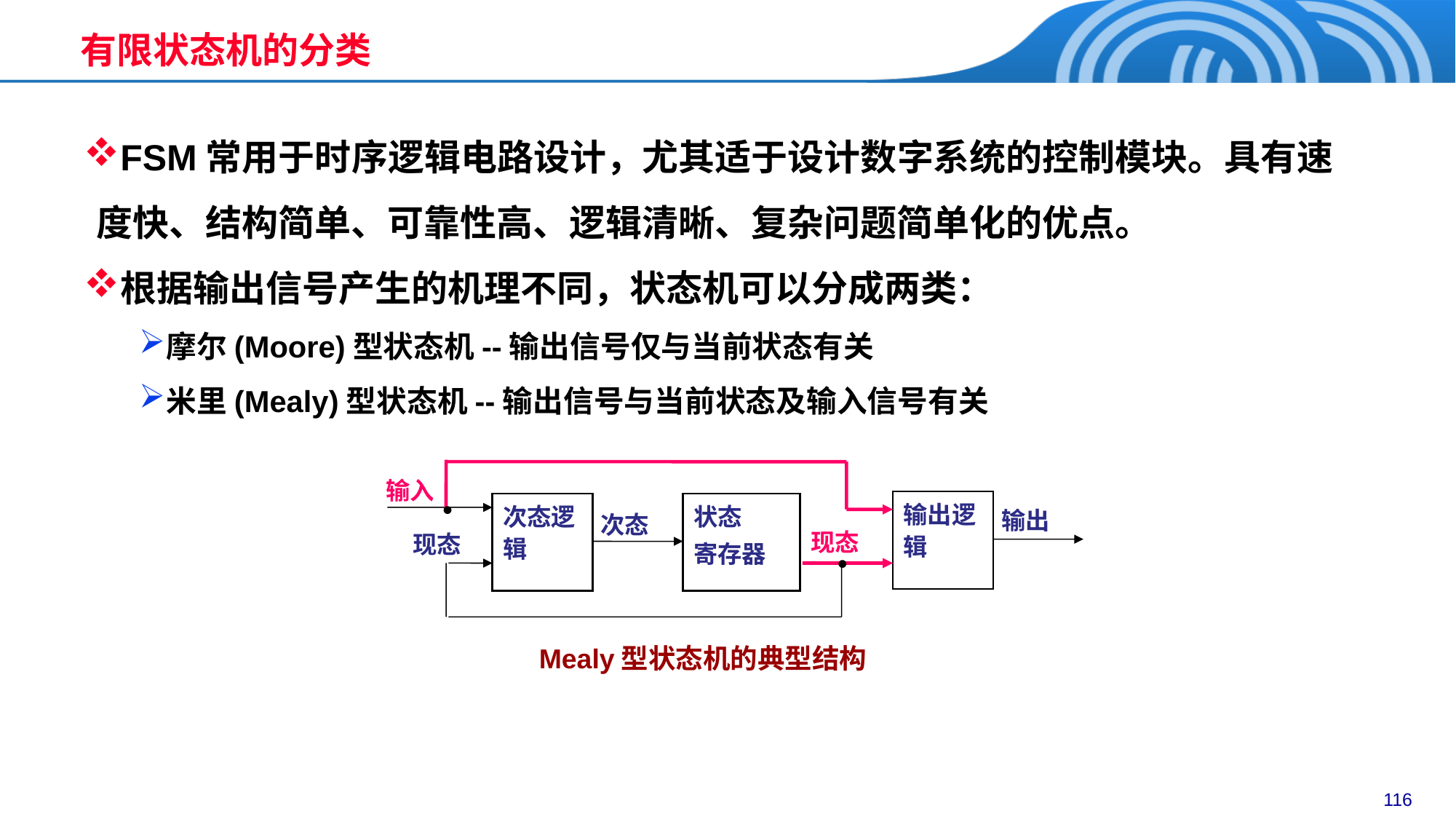

有限状态机的分类
FSM常用于时序逻辑电路设计，尤其适于设计数字系统的控制模块。具有速度快、结构简单、可靠性高、逻辑清晰、复杂问题简单化的优点。
根据输出信号产生的机理不同，状态机可以分成两类：
摩尔(Moore)型状态机--输出信号仅与当前状态有关
米里(Mealy)型状态机--输出信号与当前状态及输入信号有关

输入
•
输出逻辑
次态逻辑
状态
寄存器
输出
次态

现态
现态
•

Mealy型状态机的典型结构